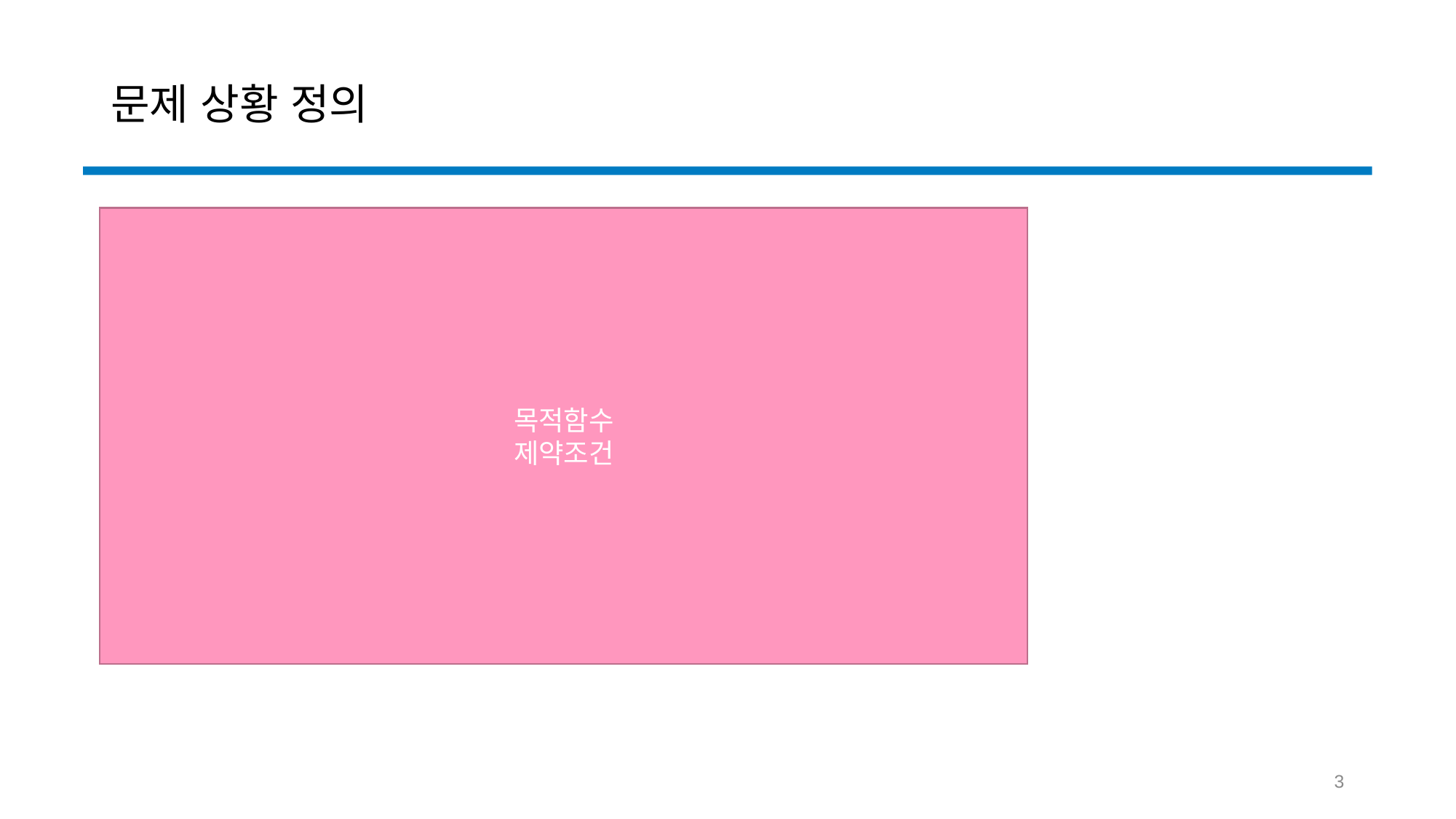

# 문제 상황 정의

목적함수
제약조건
3